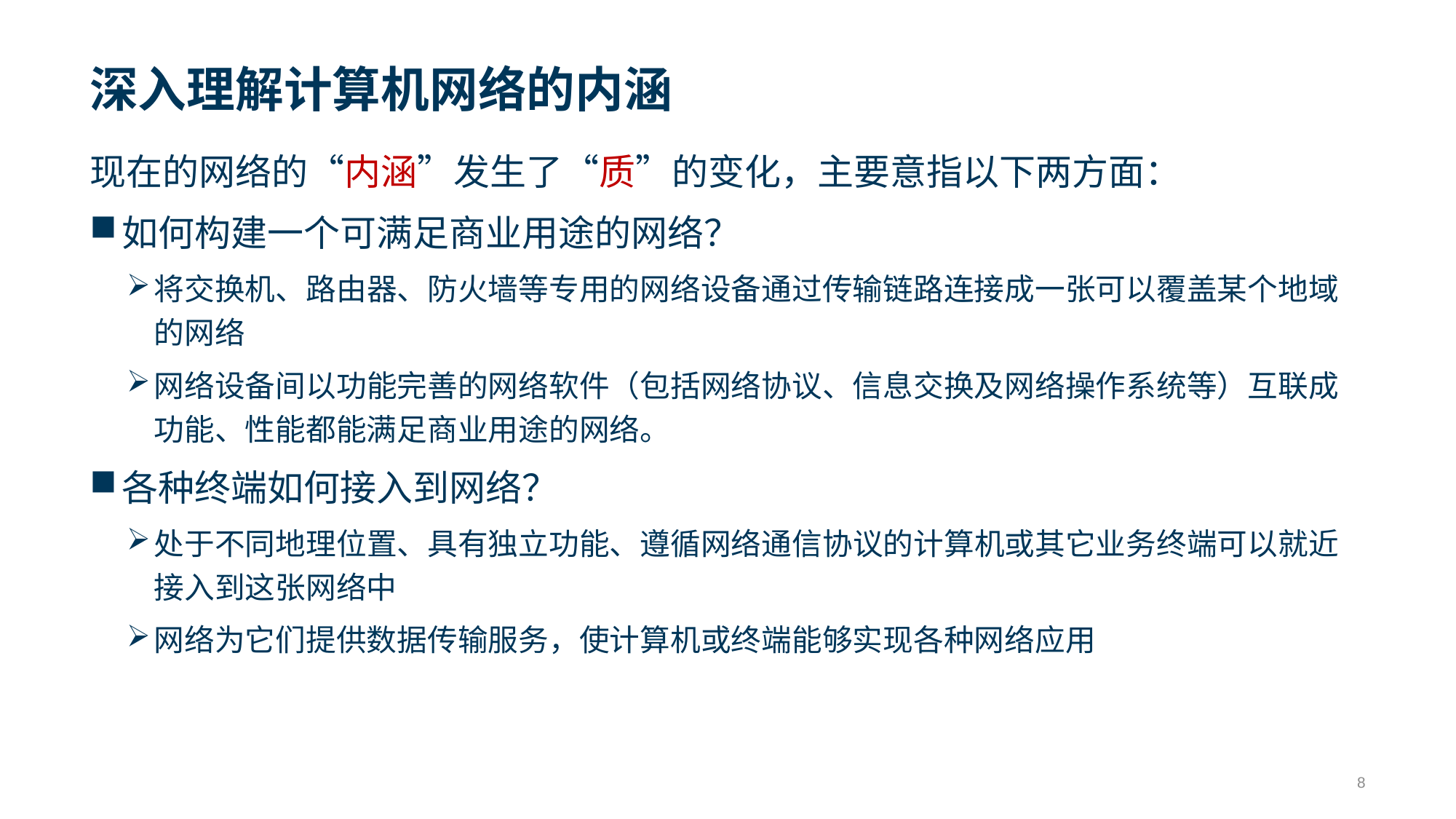

# 深入理解计算机网络的内涵
现在的网络的“内涵”发生了“质”的变化，主要意指以下两方面：
如何构建一个可满足商业用途的网络？
将交换机、路由器、防火墙等专用的网络设备通过传输链路连接成一张可以覆盖某个地域的网络
网络设备间以功能完善的网络软件（包括网络协议、信息交换及网络操作系统等）互联成功能、性能都能满足商业用途的网络。
各种终端如何接入到网络？
处于不同地理位置、具有独立功能、遵循网络通信协议的计算机或其它业务终端可以就近接入到这张网络中
网络为它们提供数据传输服务，使计算机或终端能够实现各种网络应用

8